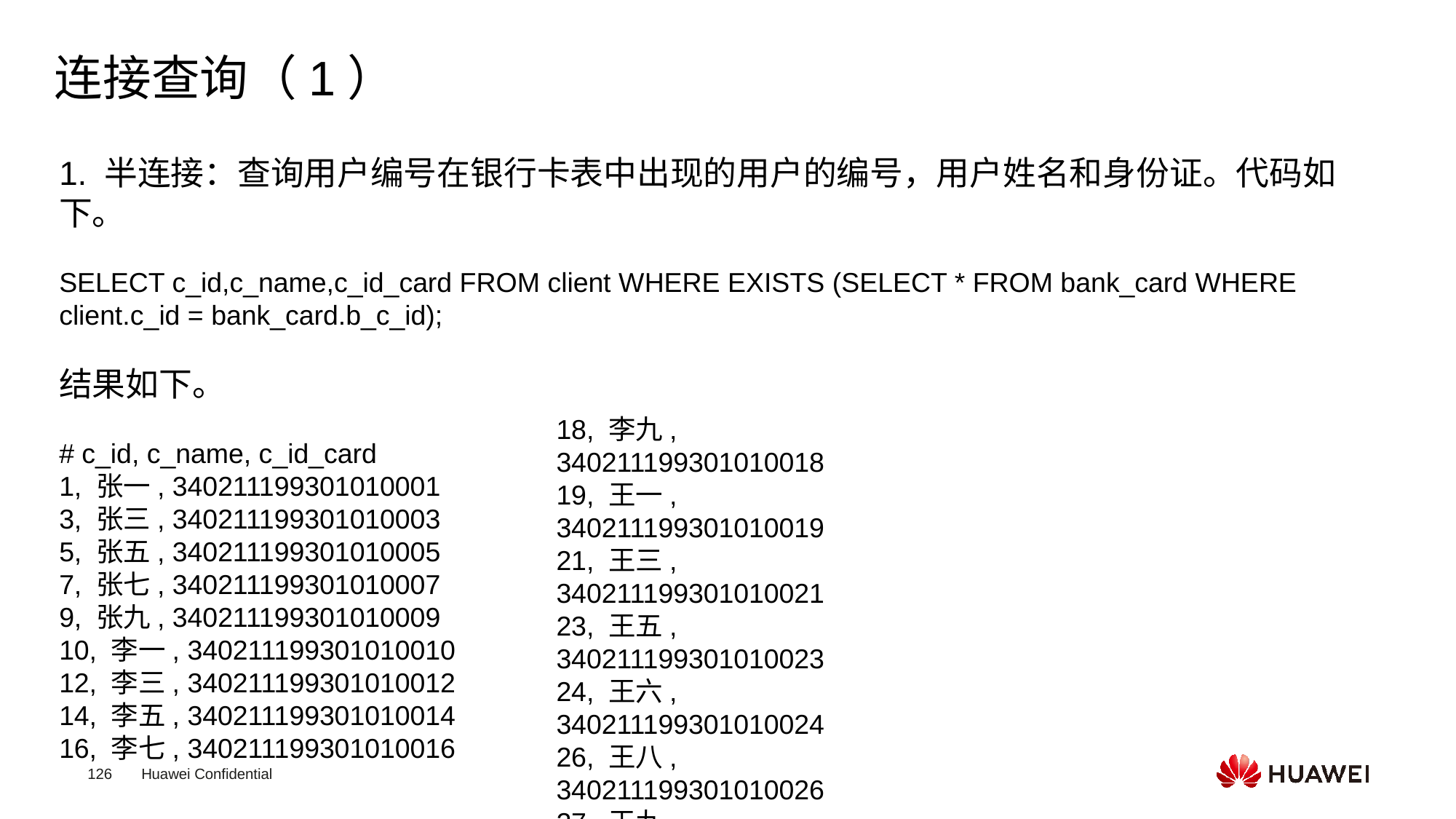

# 连接查询（1）
1. 半连接：查询用户编号在银行卡表中出现的用户的编号，用户姓名和身份证。代码如下。

SELECT c_id,c_name,c_id_card FROM client WHERE EXISTS (SELECT * FROM bank_card WHERE client.c_id = bank_card.b_c_id);

结果如下。

# c_id, c_name, c_id_card
1, 张一, 340211199301010001
3, 张三, 340211199301010003
5, 张五, 340211199301010005
7, 张七, 340211199301010007
9, 张九, 340211199301010009
10, 李一, 340211199301010010
12, 李三, 340211199301010012
14, 李五, 340211199301010014
16, 李七, 340211199301010016

Text
Text
Text
Text
Text
Text
Text
Text
Text
Text
Text
Text
Text
Text
Text
Text
Text
Text
Text
Text
Text
Text
Text
Text
Text
Text
Text
Text
Text
Text
Text
Text
Text
Text
Text
Text
Text
Text
Text
Text
Text
Text
Text
Text
Text
Text
18, 李九, 340211199301010018
19, 王一, 340211199301010019
21, 王三, 340211199301010021
23, 王五, 340211199301010023
24, 王六, 340211199301010024
26, 王八, 340211199301010026
27, 王九, 340211199301010027
29, 钱二, 340211199301010029